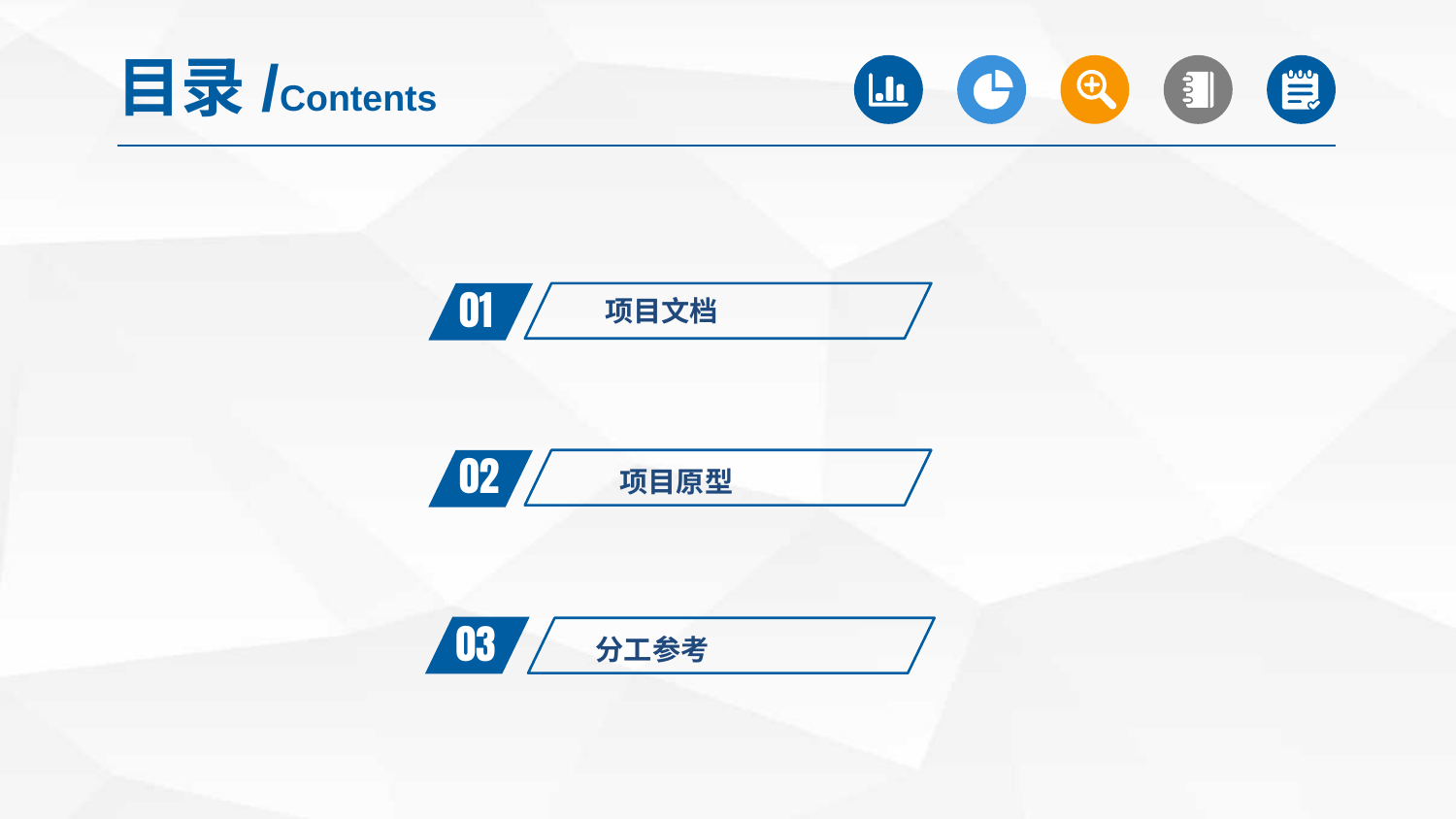

目录/Contents

01

项目文档
02

项目原型
03

分工参考